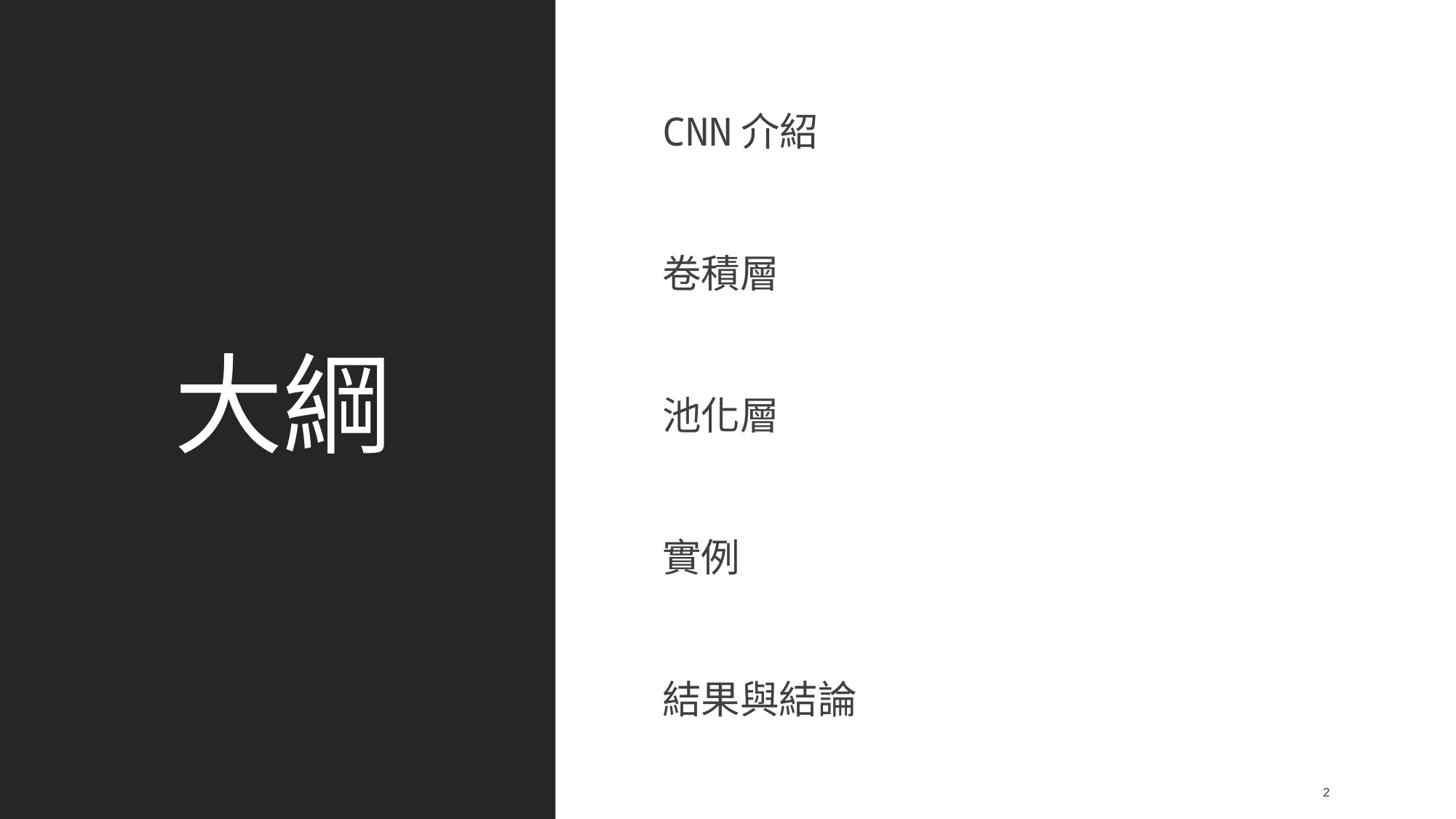

CNN介紹

卷積層

池化層

實例

結果與結論
# 大綱
2